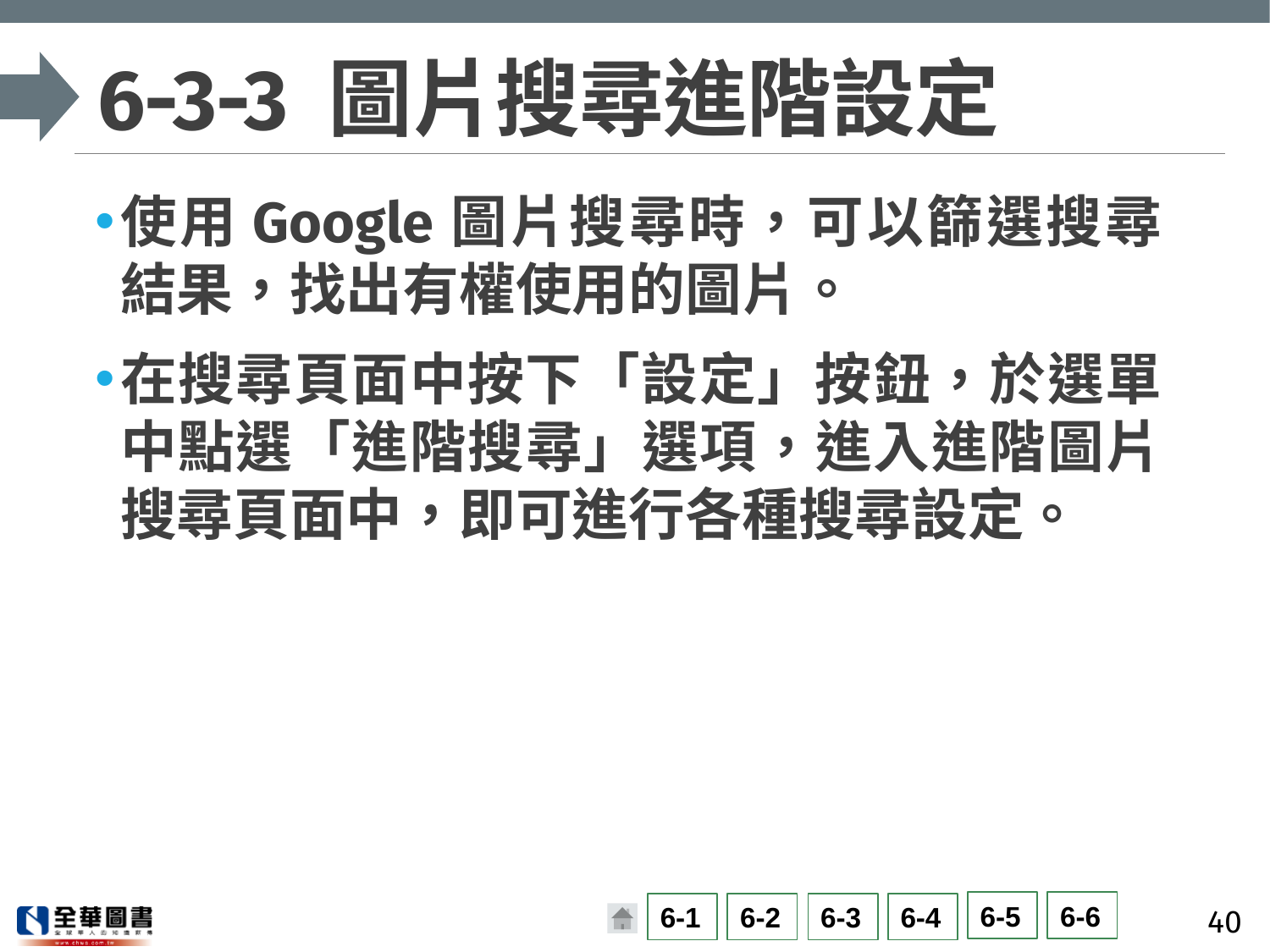

# 6-3-3 圖片搜尋進階設定
使用Google圖片搜尋時，可以篩選搜尋結果，找出有權使用的圖片。
在搜尋頁面中按下「設定」按鈕，於選單中點選「進階搜尋」選項，進入進階圖片搜尋頁面中，即可進行各種搜尋設定。
40